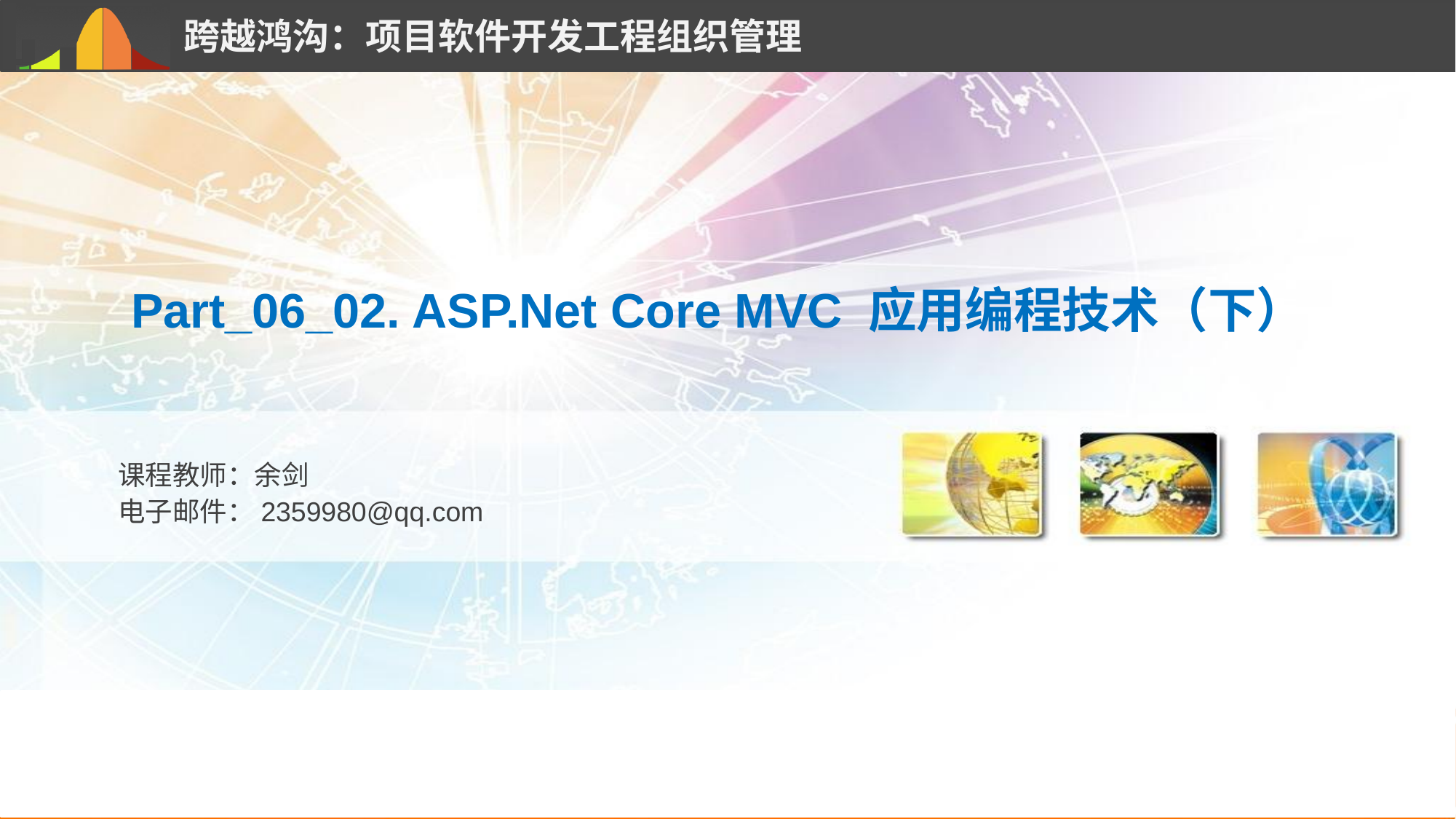

Part_06_02. ASP.Net Core MVC 应用编程技术（下）
课程教师：余剑
电子邮件：2359980@qq.com